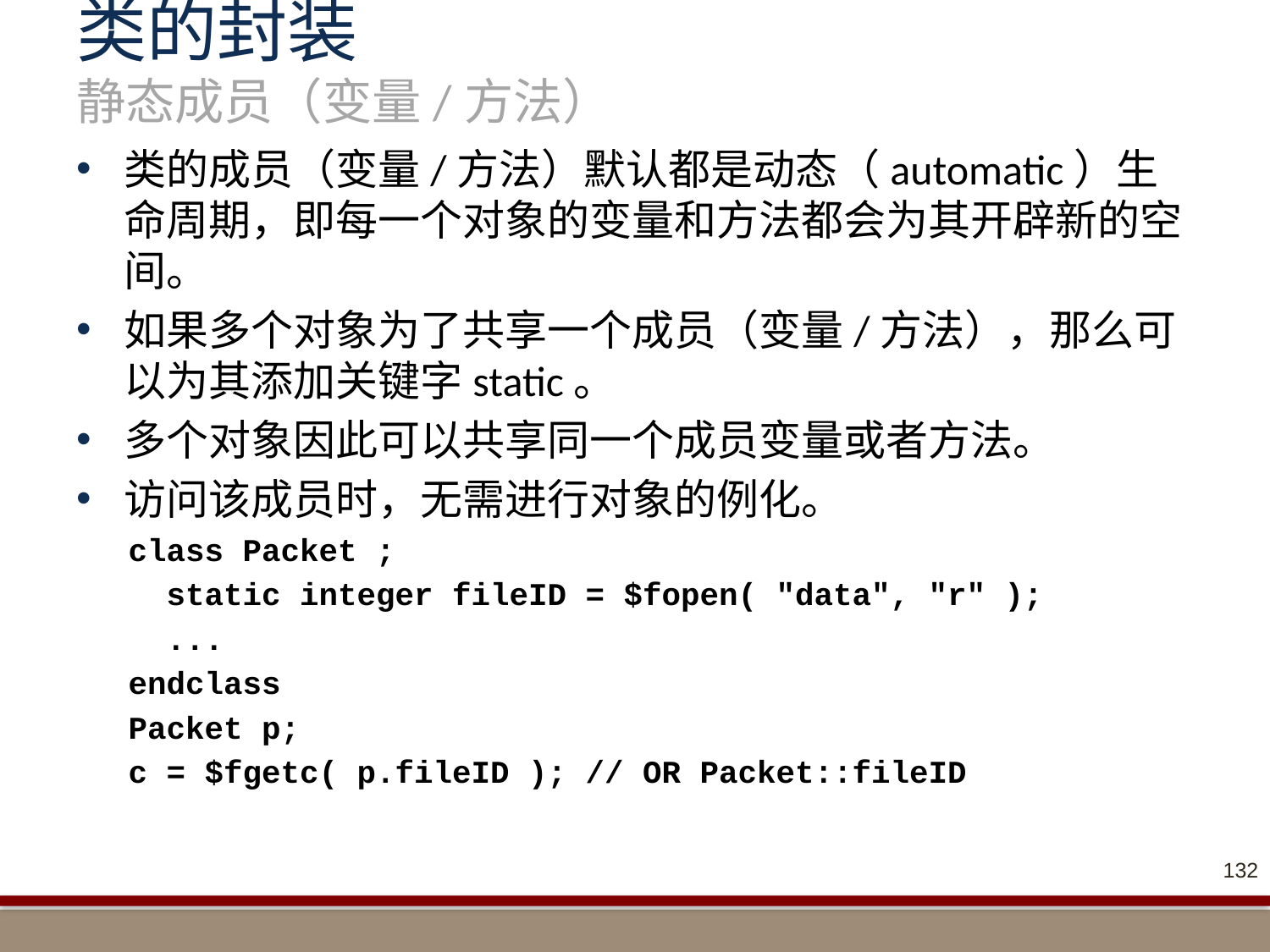

# 类的封装 静态成员（变量/方法）
类的成员（变量/方法）默认都是动态（automatic）生命周期，即每一个对象的变量和方法都会为其开辟新的空间。
如果多个对象为了共享一个成员（变量/方法），那么可以为其添加关键字static。
多个对象因此可以共享同一个成员变量或者方法。
访问该成员时，无需进行对象的例化。
class Packet ;
  static integer fileID = $fopen( "data", "r" );
  ...
endclass
Packet p;
c = $fgetc( p.fileID ); // OR Packet::fileID
132